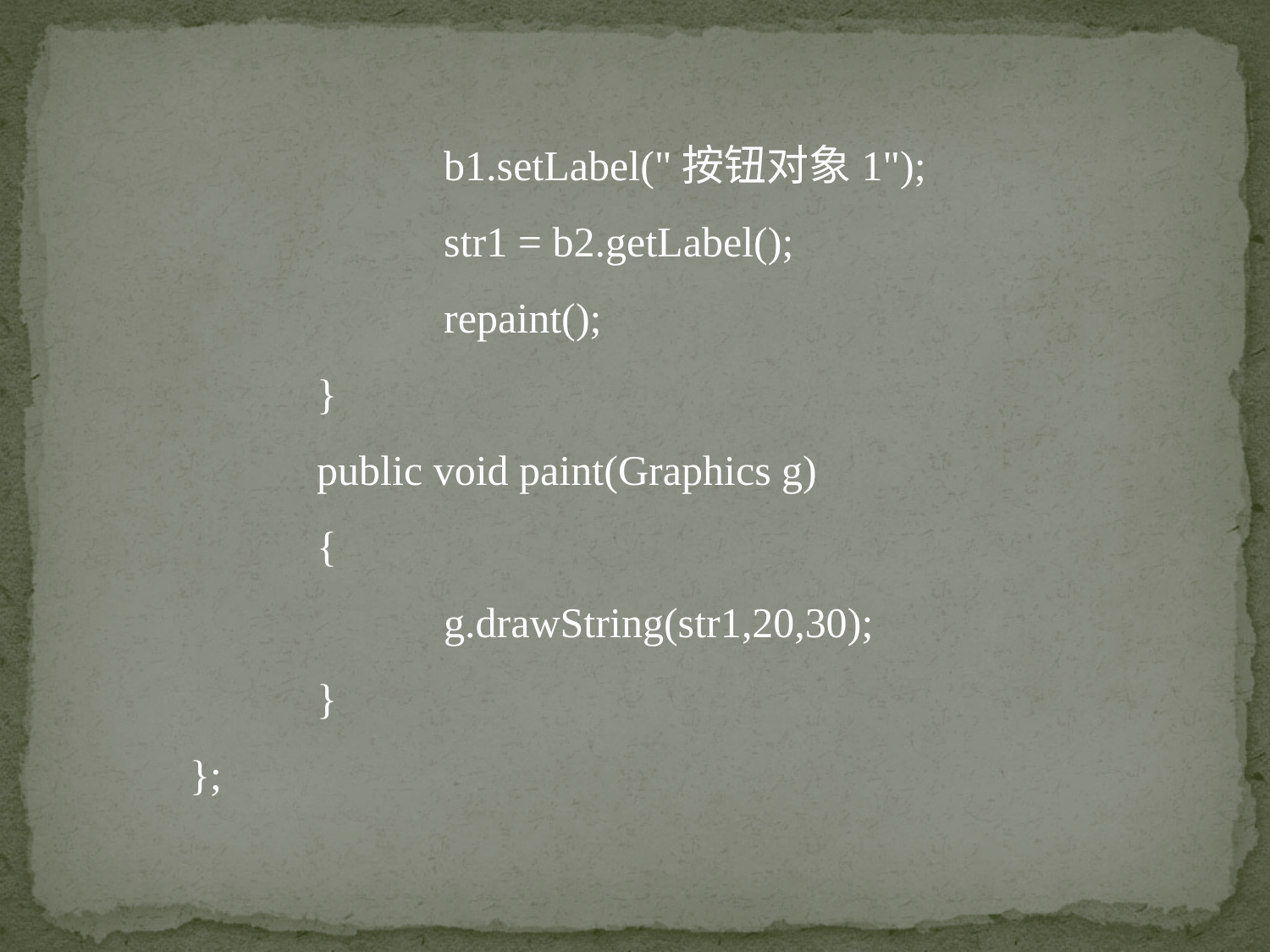

b1.setLabel("按钮对象1");
		str1 = b2.getLabel();
		repaint();
	}
	public void paint(Graphics g)
	{
		g.drawString(str1,20,30);
	}
};